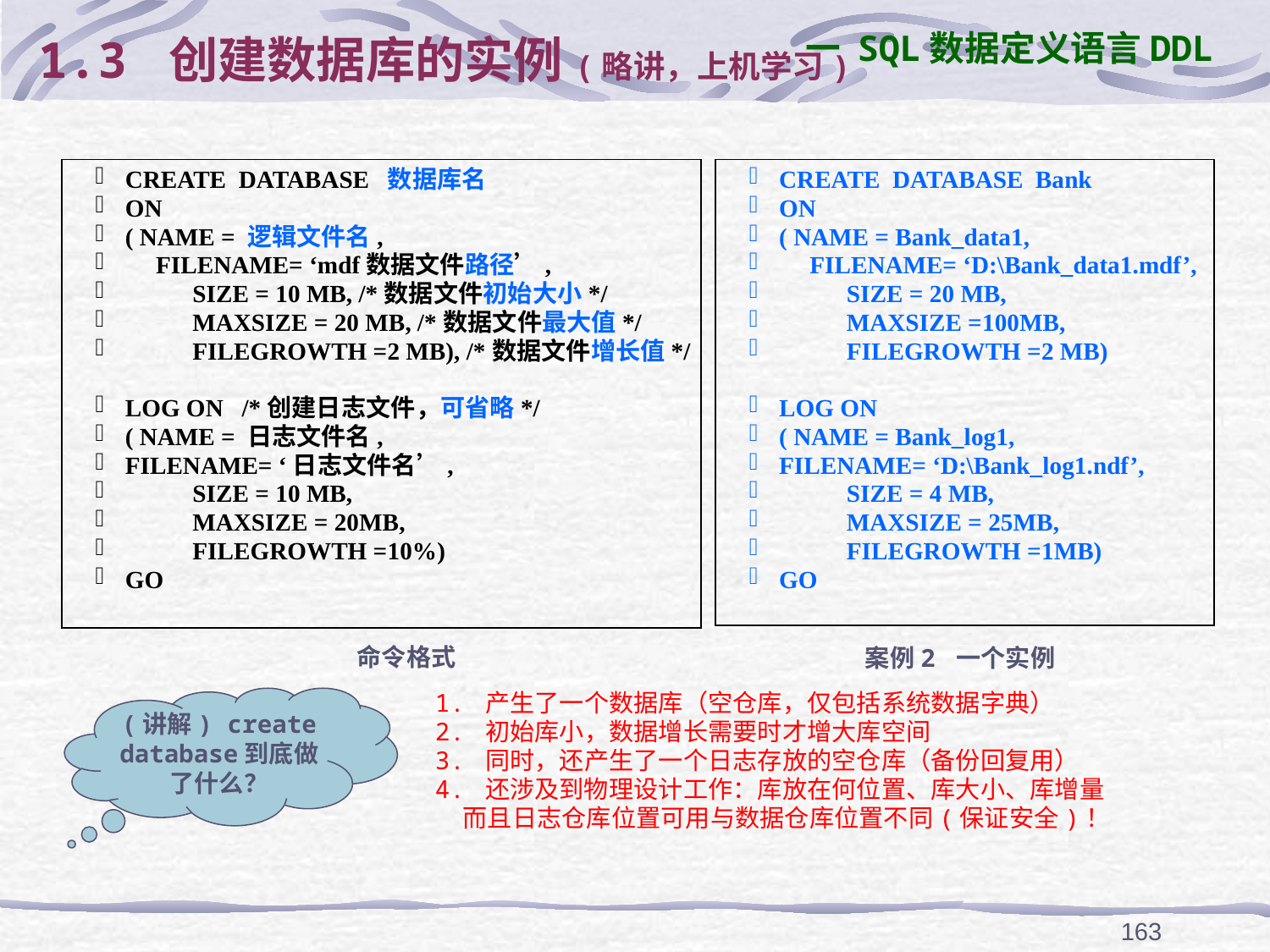

一 SQL数据定义语言DDL
# 1.3 创建数据库的实例(略讲，上机学习)
CREATE  DATABASE  数据库名
ON
( NAME = 逻辑文件名,
     FILENAME= ‘mdf数据文件路径’,
           SIZE = 10 MB, /*数据文件初始大小*/
           MAXSIZE = 20 MB, /*数据文件最大值*/
           FILEGROWTH =2 MB), /*数据文件增长值*/

LOG ON   /*创建日志文件，可省略*/
( NAME = 日志文件名,
FILENAME= ‘日志文件名’,
           SIZE = 10 MB,
           MAXSIZE = 20MB,
           FILEGROWTH =10%)
GO
CREATE  DATABASE  Bank
ON
( NAME = Bank_data1,
     FILENAME= ‘D:\Bank_data1.mdf’,
           SIZE = 20 MB,
           MAXSIZE =100MB,
           FILEGROWTH =2 MB)

LOG ON
( NAME = Bank_log1,
FILENAME= ‘D:\Bank_log1.ndf’,
           SIZE = 4 MB,
           MAXSIZE = 25MB,
           FILEGROWTH =1MB)
GO
命令格式
案例2 一个实例
1. 产生了一个数据库（空仓库，仅包括系统数据字典）
2. 初始库小，数据增长需要时才增大库空间
3. 同时，还产生了一个日志存放的空仓库（备份回复用）
4. 还涉及到物理设计工作：库放在何位置、库大小、库增量
    而且日志仓库位置可用与数据仓库位置不同(保证安全)！
(讲解) create database到底做了什么？
163